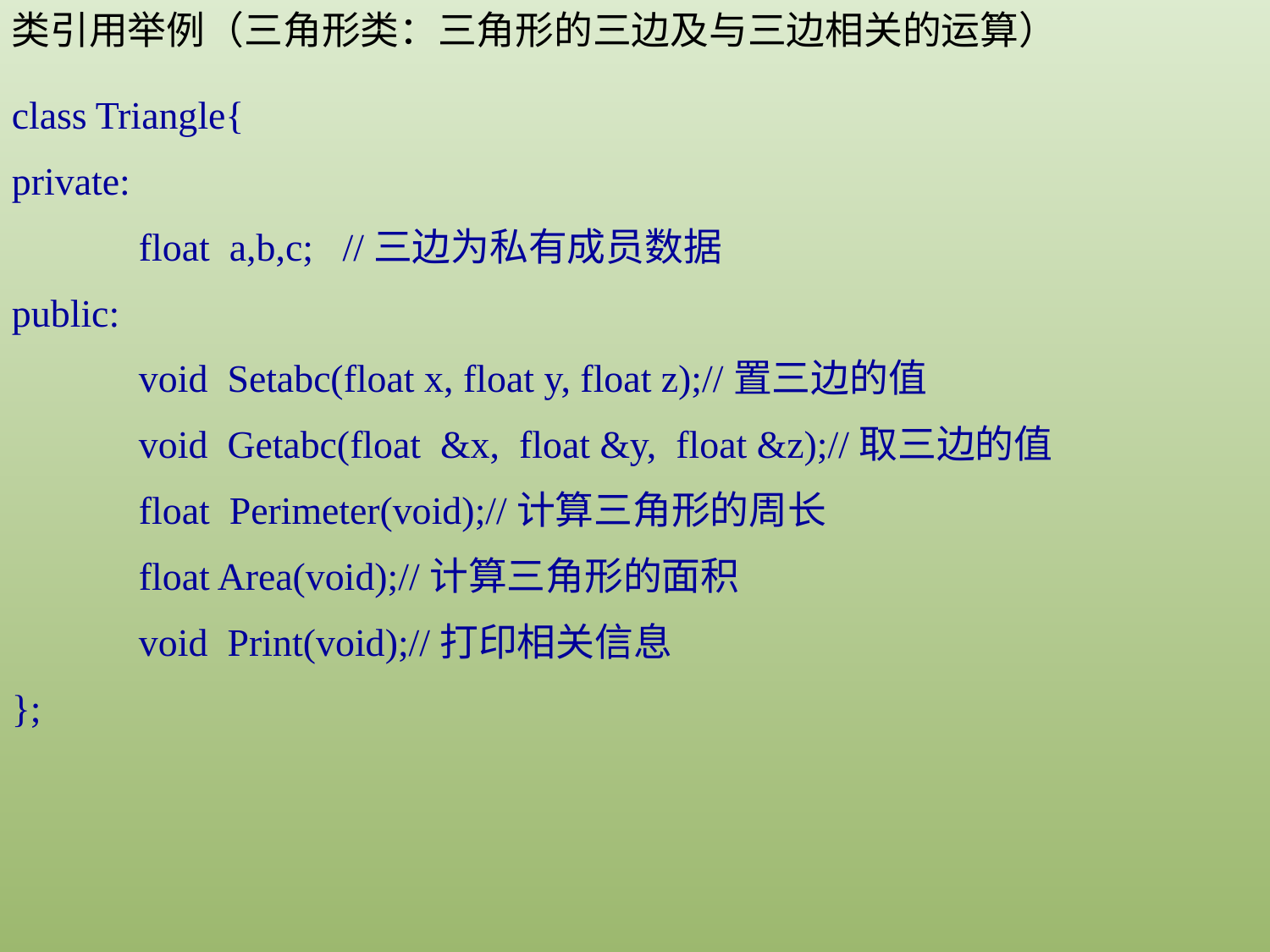

类引用举例（三角形类：三角形的三边及与三边相关的运算）
class Triangle{
private:
	float  a,b,c;   //三边为私有成员数据
public:
	void  Setabc(float x, float y, float z);//置三边的值
	void  Getabc(float  &x,  float &y,  float &z);//取三边的值
	float  Perimeter(void);//计算三角形的周长
	float Area(void);//计算三角形的面积
	void  Print(void);//打印相关信息
};
629